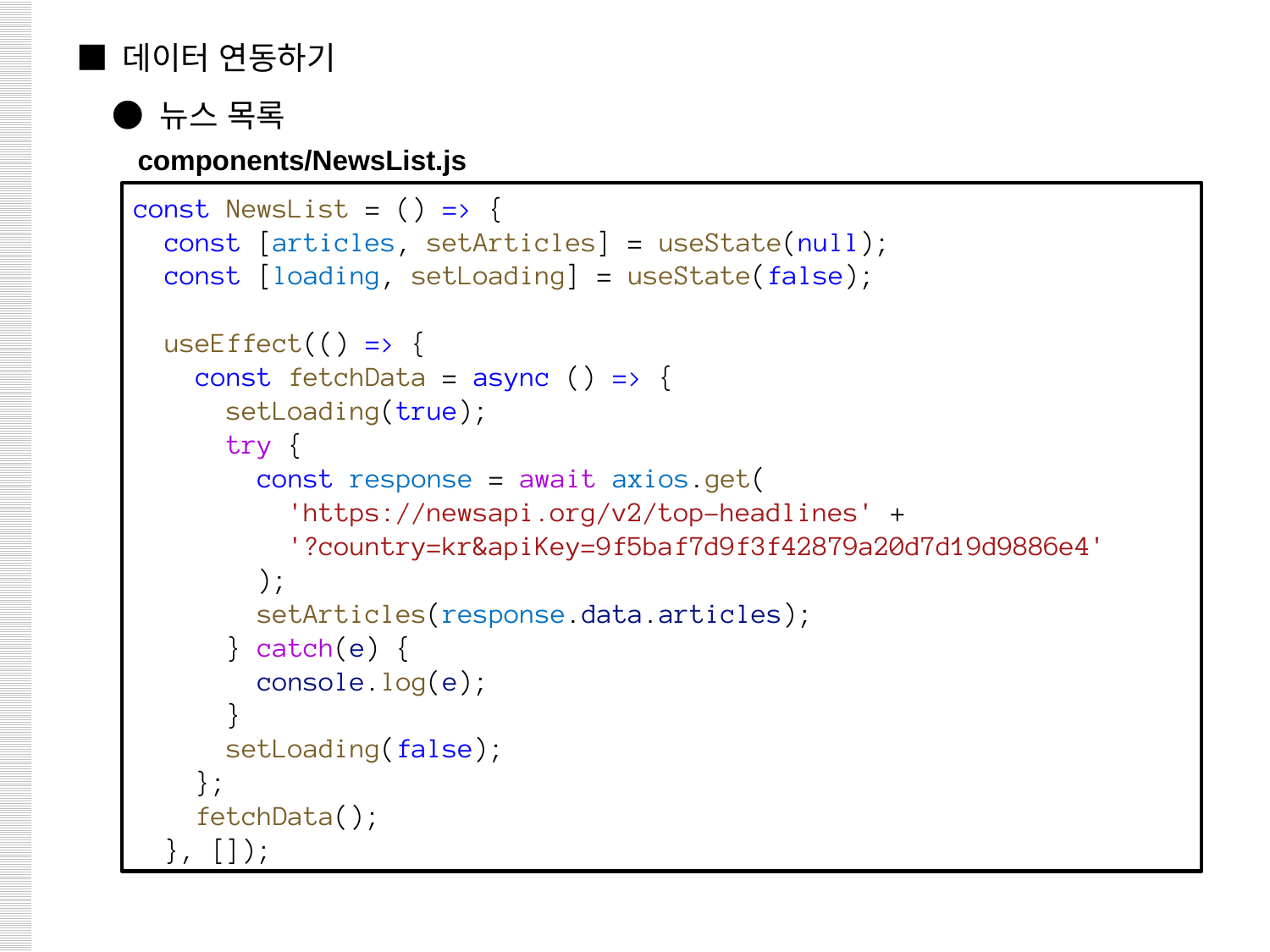

■ 데이터 연동하기
    ● 뉴스 목록
components/NewsList.js
const NewsList = () => {
  const [articles, setArticles] = useState(null);
  const [loading, setLoading] = useState(false);
  useEffect(() => {
    const fetchData = async () => {
      setLoading(true);
      try {
        const response = await axios.get(
          'https://newsapi.org/v2/top-headlines' +
          '?country=kr&apiKey=9f5baf7d9f3f42879a20d7d19d9886e4'
        );
        setArticles(response.data.articles);
      } catch(e) {
        console.log(e);
      }
      setLoading(false);
    };
    fetchData();
  }, []);